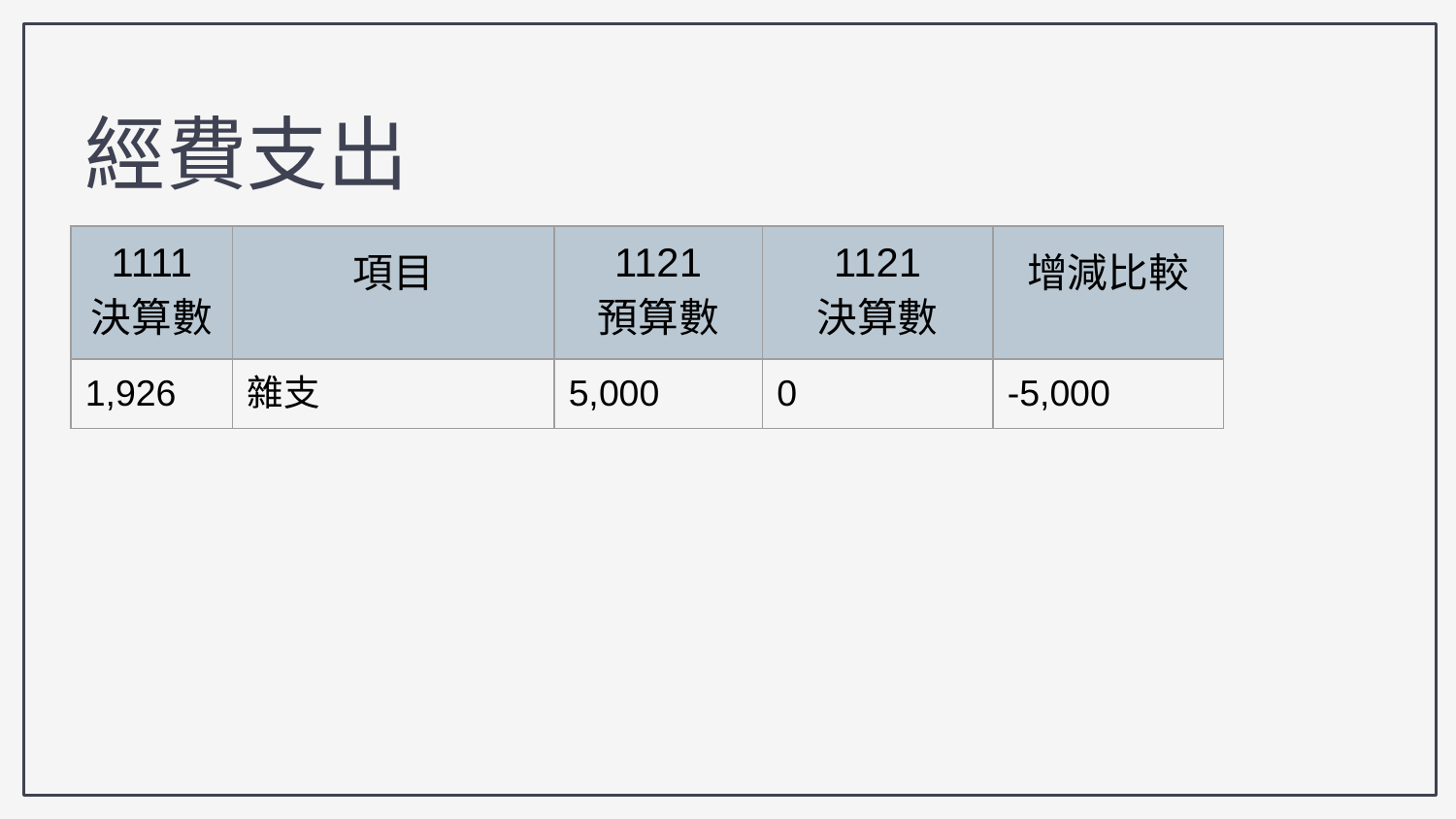

經費支出
| 1111 決算數 | 項目 | 1121 預算數 | 1121 決算數 | 增減比較 |
| --- | --- | --- | --- | --- |
| 1,926 | 雜支 | 5,000 | 0 | -5,000 |